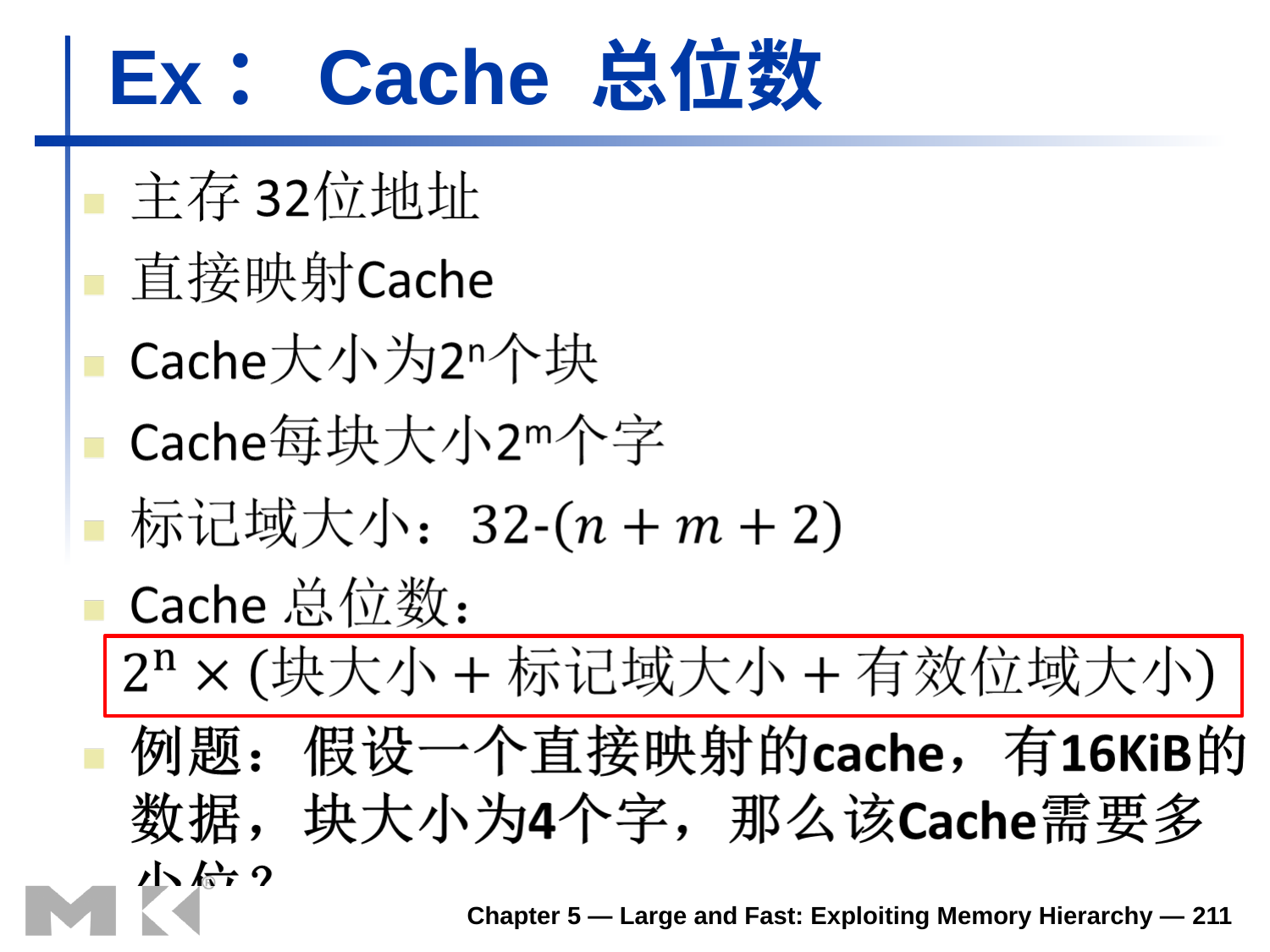

# Ex：Cache 总位数

Chapter 5 — Large and Fast: Exploiting Memory Hierarchy — 211